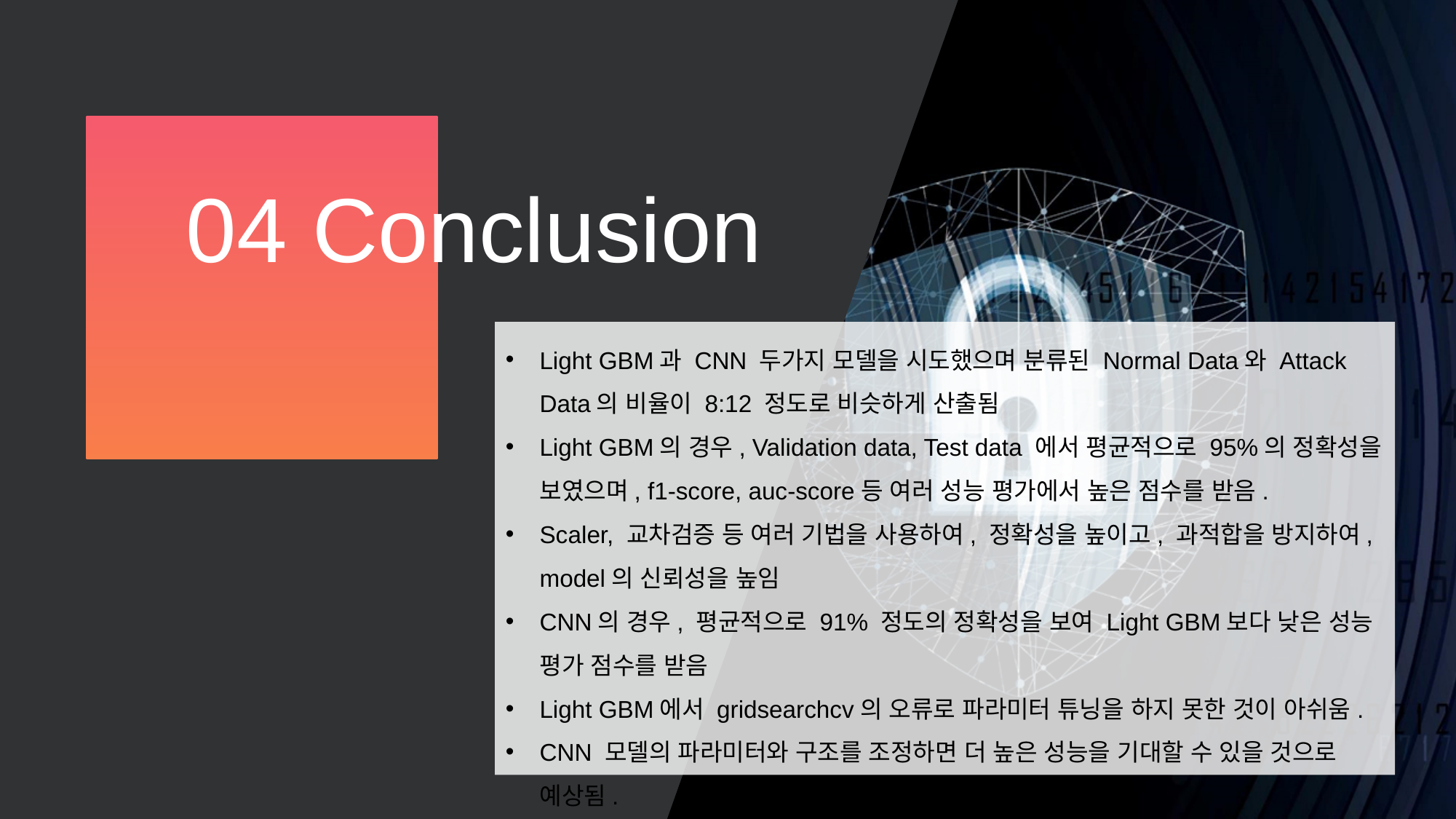

04 Conclusion

Light GBM과 CNN 두가지 모델을 시도했으며 분류된 Normal Data와 Attack Data의 비율이 8:12 정도로 비슷하게 산출됨
Light GBM의 경우, Validation data, Test data 에서 평균적으로 95%의 정확성을 보였으며, f1-score, auc-score등 여러 성능 평가에서 높은 점수를 받음.
Scaler, 교차검증 등 여러 기법을 사용하여, 정확성을 높이고, 과적합을 방지하여, model의 신뢰성을 높임
CNN의 경우, 평균적으로 91% 정도의 정확성을 보여 Light GBM보다 낮은 성능 평가 점수를 받음
Light GBM에서 gridsearchcv의 오류로 파라미터 튜닝을 하지 못한 것이 아쉬움.
CNN 모델의 파라미터와 구조를 조정하면 더 높은 성능을 기대할 수 있을 것으로 예상됨.